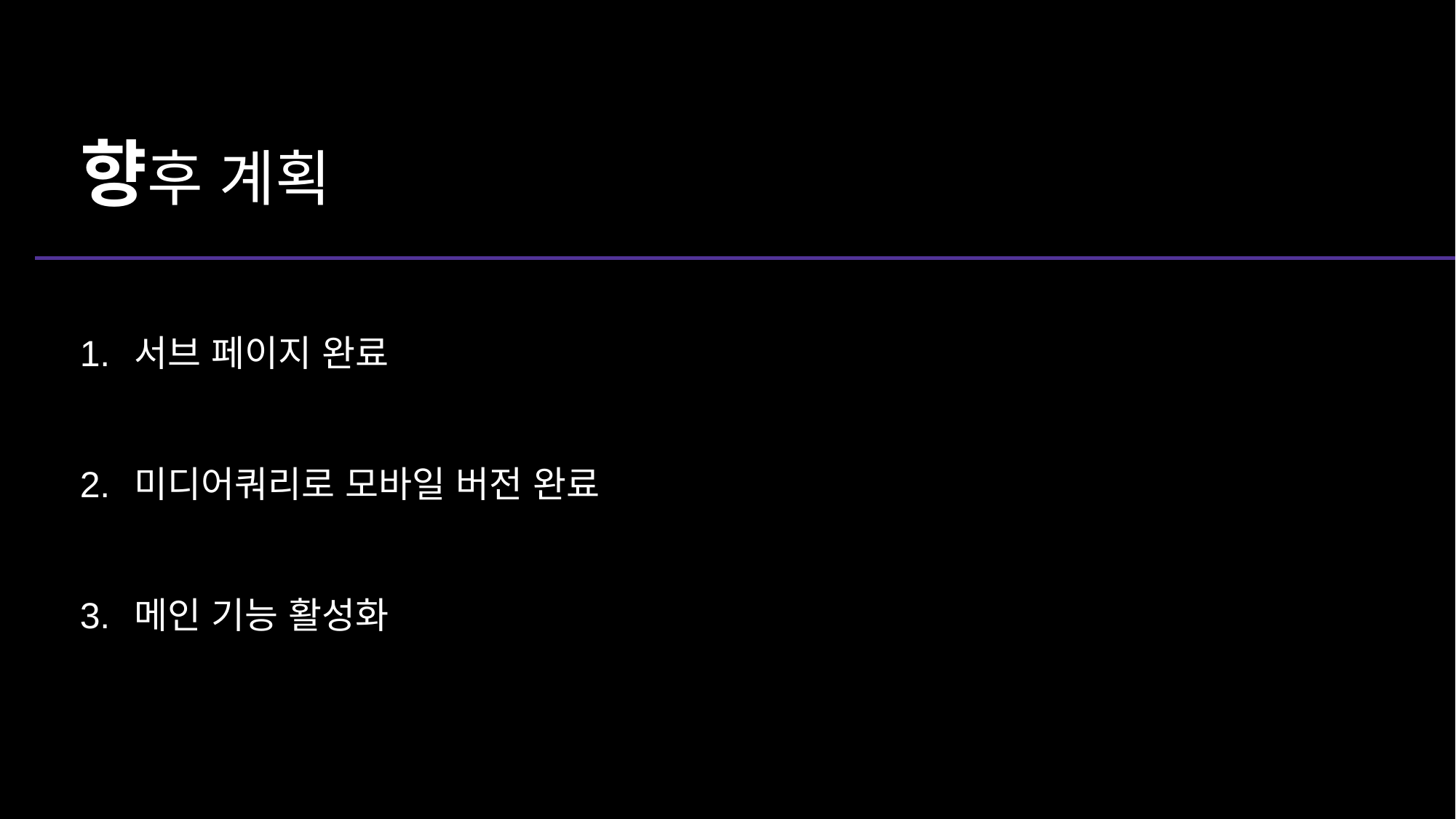

# 향후 계획
서브 페이지 완료

미디어쿼리로 모바일 버전 완료

메인 기능 활성화